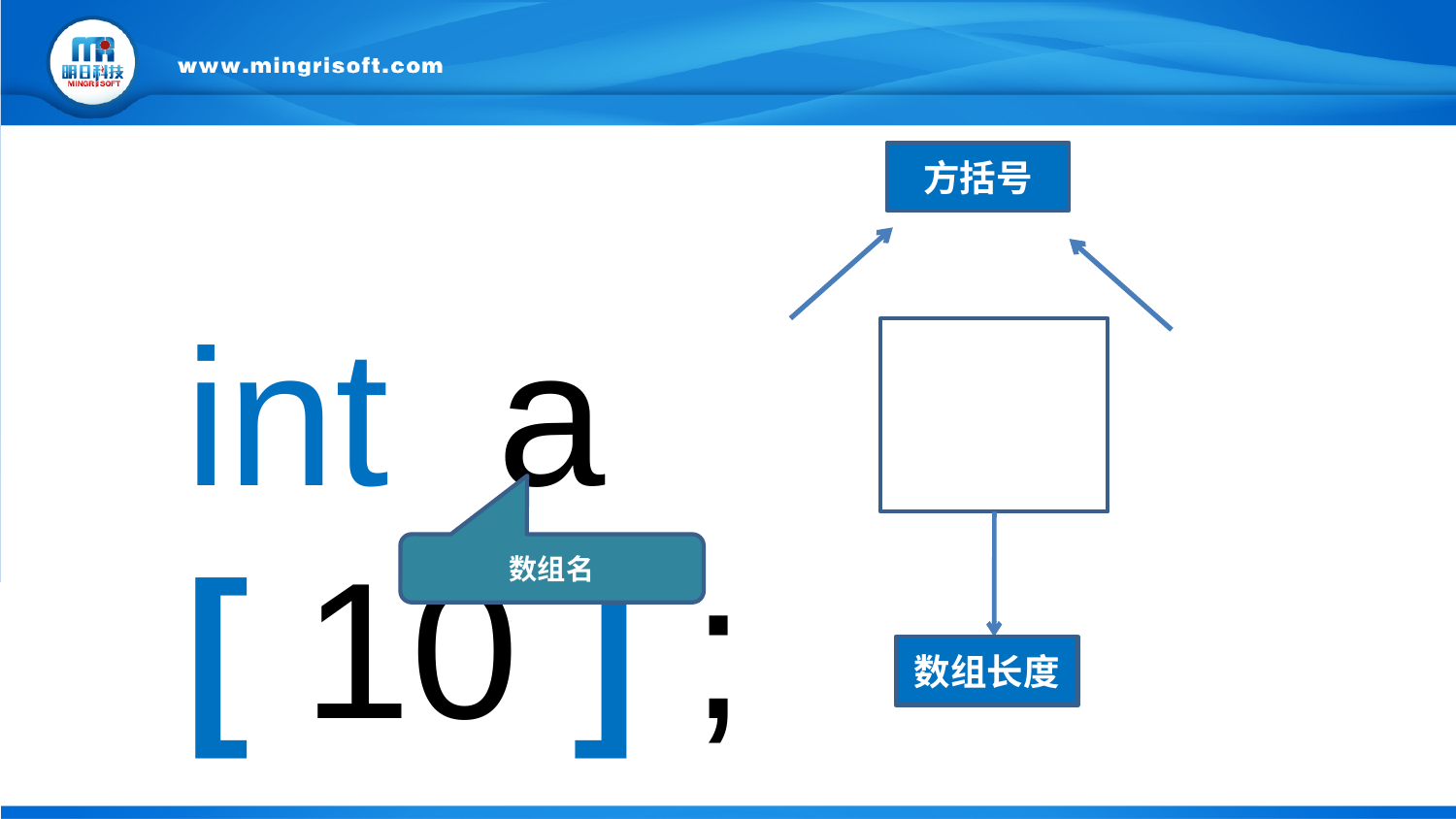

方括号
int  a   [ 10 ] ;

数组名
数组长度